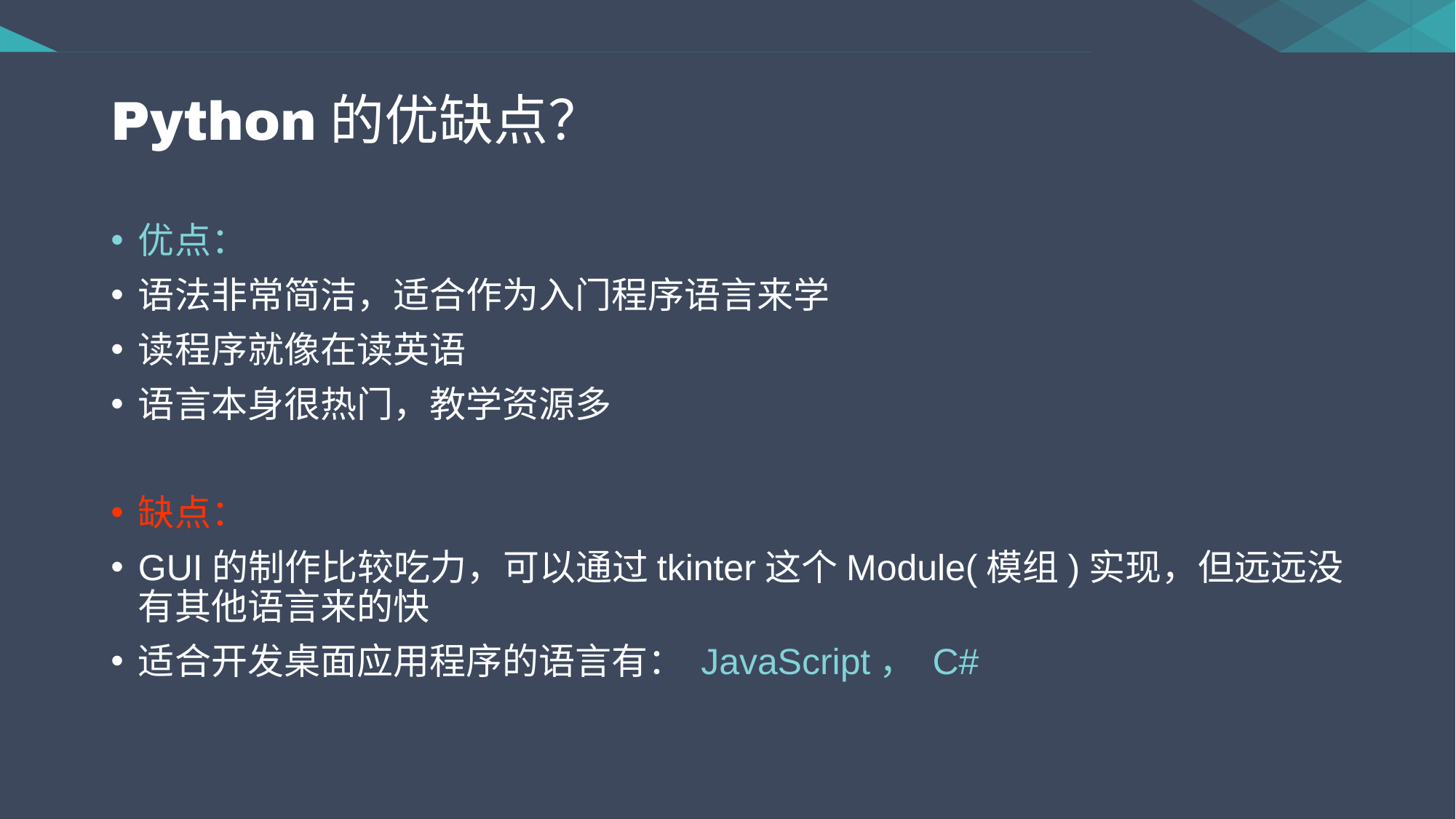

# Python的优缺点？
优点：
语法非常简洁，适合作为入门程序语言来学
读程序就像在读英语
语言本身很热门，教学资源多

缺点：
GUI的制作比较吃力，可以通过tkinter这个Module(模组)实现，但远远没有其他语言来的快
适合开发桌面应用程序的语言有： JavaScript， C#